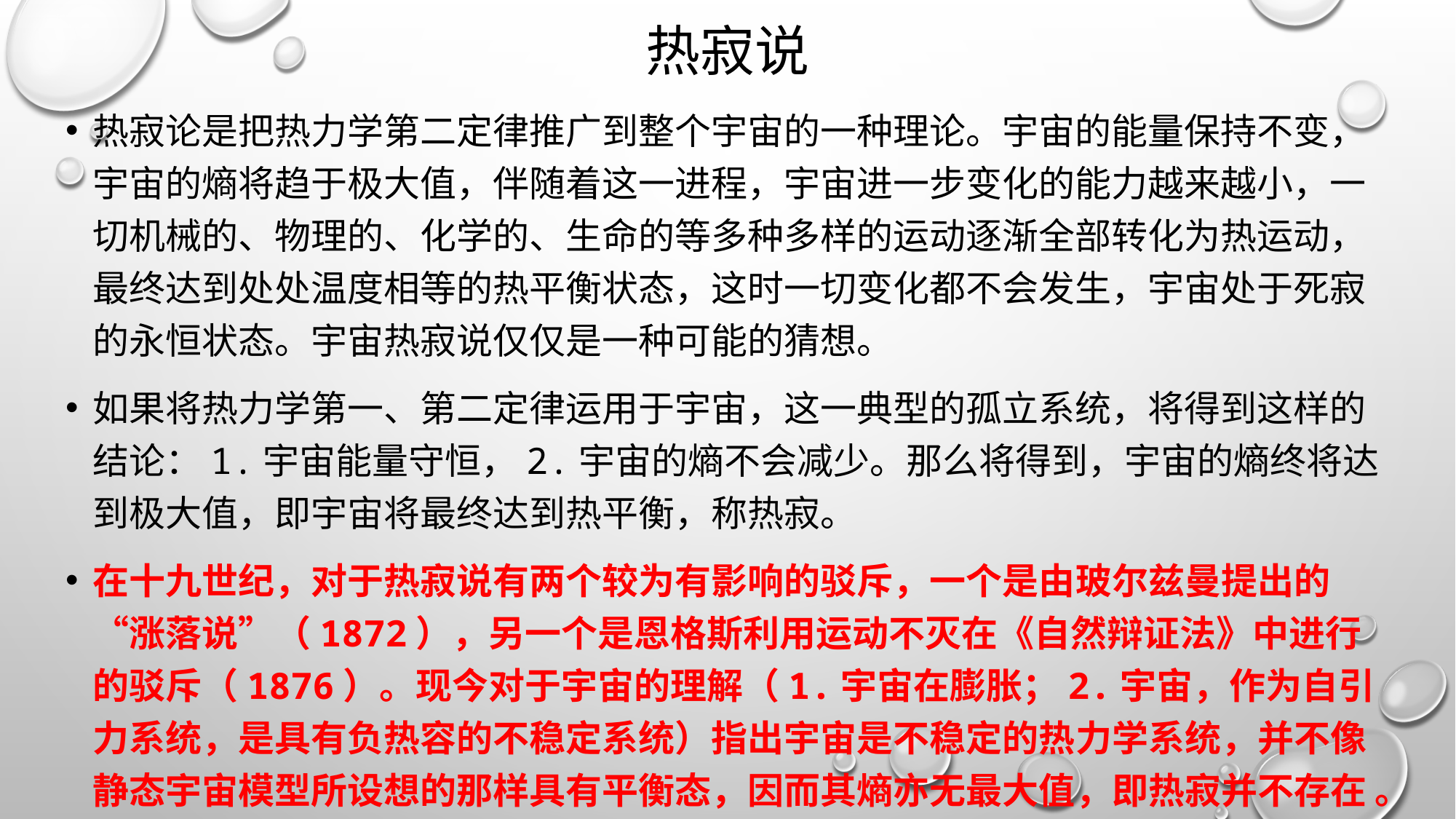

# 热寂说
热寂论是把热力学第二定律推广到整个宇宙的一种理论。宇宙的能量保持不变，宇宙的熵将趋于极大值，伴随着这一进程，宇宙进一步变化的能力越来越小，一切机械的、物理的、化学的、生命的等多种多样的运动逐渐全部转化为热运动，最终达到处处温度相等的热平衡状态，这时一切变化都不会发生，宇宙处于死寂的永恒状态。宇宙热寂说仅仅是一种可能的猜想。
如果将热力学第一、第二定律运用于宇宙，这一典型的孤立系统，将得到这样的结论：1.宇宙能量守恒，2.宇宙的熵不会减少。那么将得到，宇宙的熵终将达到极大值，即宇宙将最终达到热平衡，称热寂。
在十九世纪，对于热寂说有两个较为有影响的驳斥，一个是由玻尔兹曼提出的“涨落说”（1872），另一个是恩格斯利用运动不灭在《自然辩证法》中进行的驳斥（1876）。现今对于宇宙的理解（1.宇宙在膨胀；2.宇宙，作为自引力系统，是具有负热容的不稳定系统）指出宇宙是不稳定的热力学系统，并不像静态宇宙模型所设想的那样具有平衡态，因而其熵亦无最大值，即热寂并不存在 。